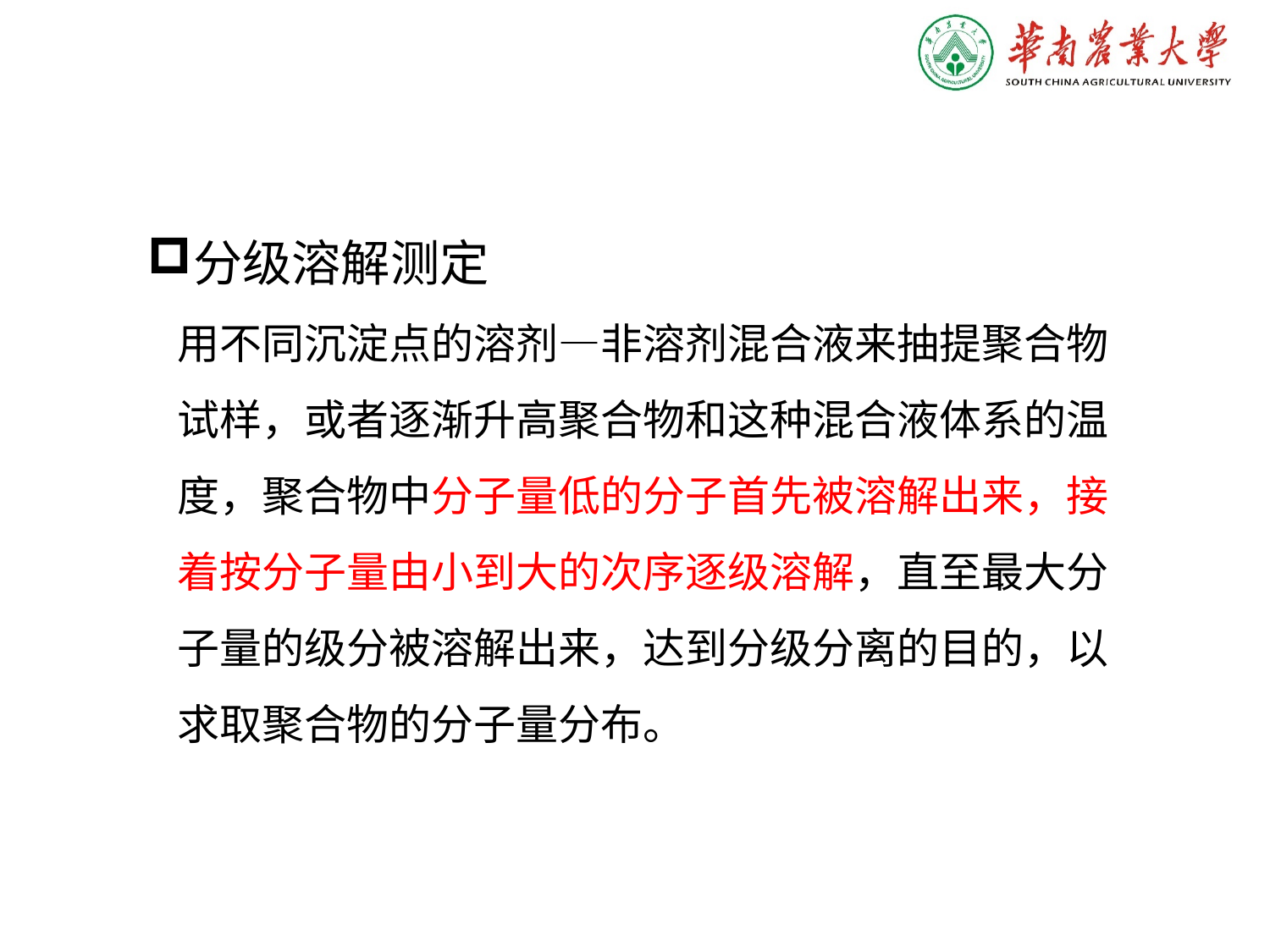

分级溶解测定
用不同沉淀点的溶剂—非溶剂混合液来抽提聚合物试样，或者逐渐升高聚合物和这种混合液体系的温度，聚合物中分子量低的分子首先被溶解出来，接着按分子量由小到大的次序逐级溶解，直至最大分子量的级分被溶解出来，达到分级分离的目的，以求取聚合物的分子量分布。